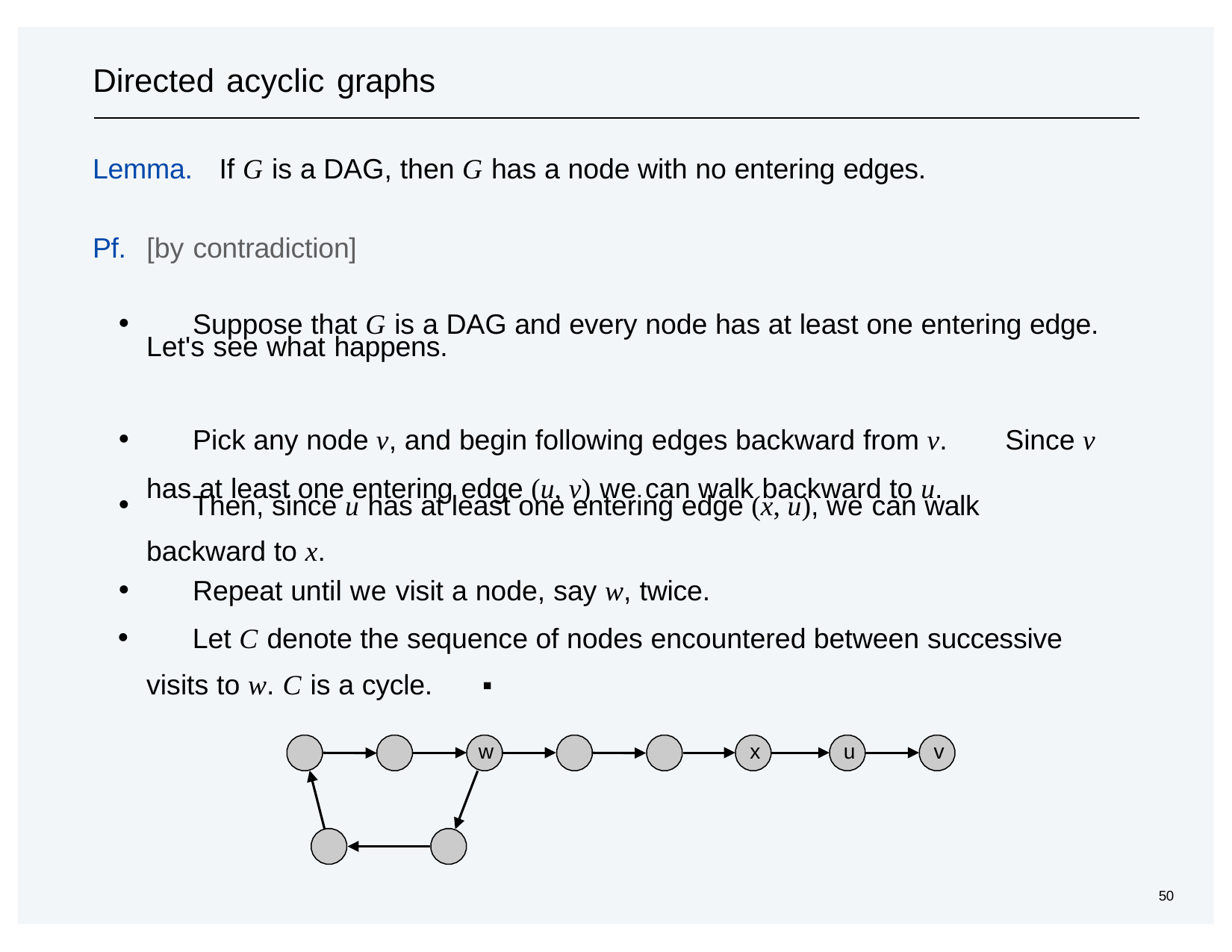

# Directed acyclic graphs
Lemma.	If G is a DAG, then G has a node with no entering edges.

Pf.	[by contradiction]
・Suppose that G is a DAG and every node has at least one entering edge.
・Pick any node v, and begin following edges backward from v.	Since v
has at least one entering edge (u, v) we can walk backward to u.
Let's see what happens.
・Then, since u has at least one entering edge (x, u), we can walk backward to x.
・Repeat until we visit a node, say w, twice.
・Let C denote the sequence of nodes encountered between successive visits to w. C is a cycle.	▪

w
x
u
v
50